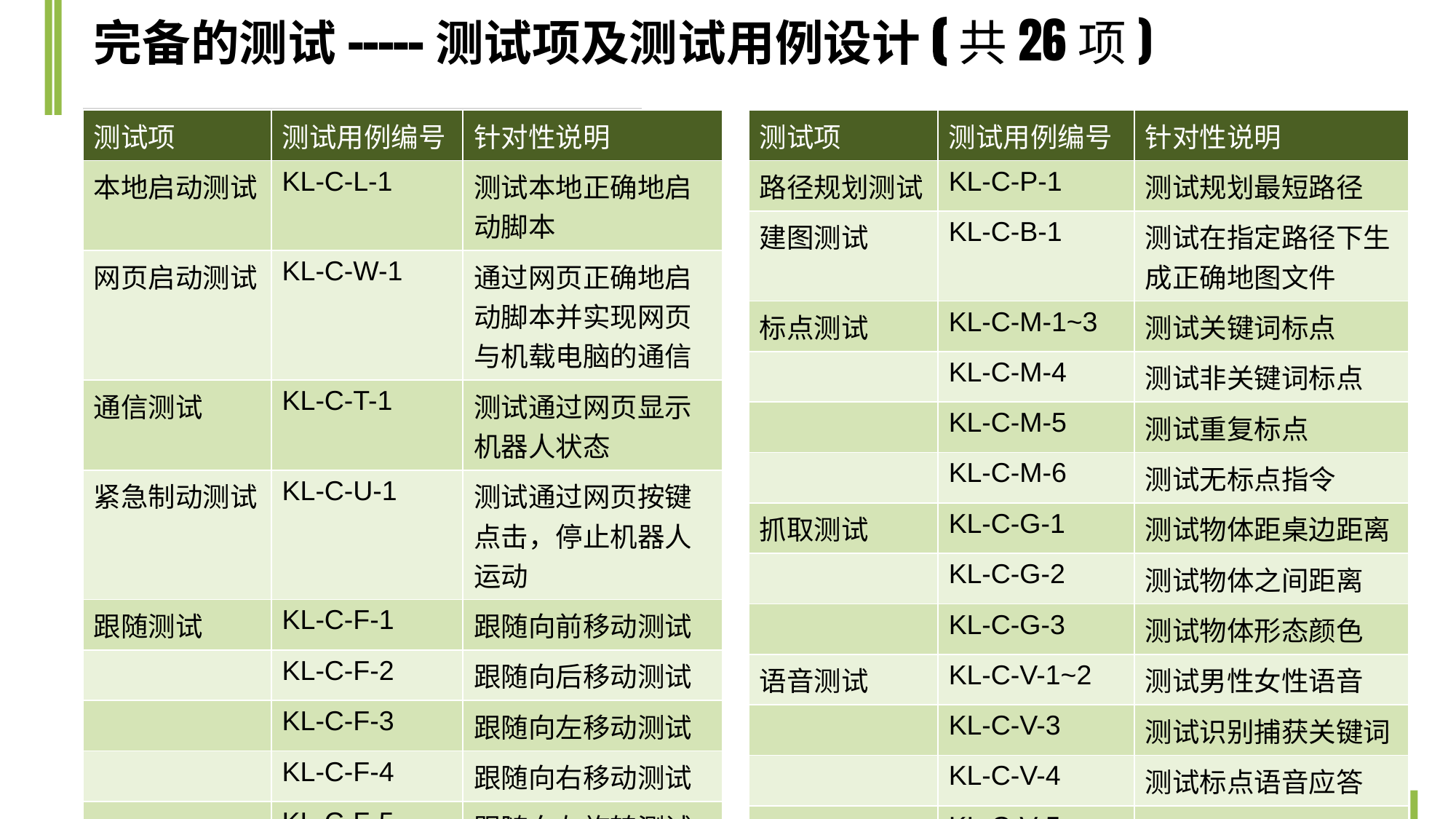

完备的测试-----测试项及测试用例设计(共26项)
| 测试项 | 测试用例编号 | 针对性说明 |
| --- | --- | --- |
| 本地启动测试 | KL-C-L-1 | 测试本地正确地启动脚本 |
| 网页启动测试 | KL-C-W-1 | 通过网页正确地启动脚本并实现网页与机载电脑的通信 |
| 通信测试 | KL-C-T-1 | 测试通过网页显示机器人状态 |
| 紧急制动测试 | KL-C-U-1 | 测试通过网页按键点击，停止机器人运动 |
| 跟随测试 | KL-C-F-1 | 跟随向前移动测试 |
|  | KL-C-F-2 | 跟随向后移动测试 |
|  | KL-C-F-3 | 跟随向左移动测试 |
|  | KL-C-F-4 | 跟随向右移动测试 |
|  | KL-C-F-5 | 跟随向左旋转测试 |
|  | KL-C-F-6 | 跟随向右旋转测试 |
| 测试项 | 测试用例编号 | 针对性说明 |
| --- | --- | --- |
| 路径规划测试 | KL-C-P-1 | 测试规划最短路径 |
| 建图测试 | KL-C-B-1 | 测试在指定路径下生成正确地图文件 |
| 标点测试 | KL-C-M-1~3 | 测试关键词标点 |
|  | KL-C-M-4 | 测试非关键词标点 |
|  | KL-C-M-5 | 测试重复标点 |
|  | KL-C-M-6 | 测试无标点指令 |
| 抓取测试 | KL-C-G-1 | 测试物体距桌边距离 |
|  | KL-C-G-2 | 测试物体之间距离 |
|  | KL-C-G-3 | 测试物体形态颜色 |
| 语音测试 | KL-C-V-1~2 | 测试男性女性语音 |
|  | KL-C-V-3 | 测试识别捕获关键词 |
|  | KL-C-V-4 | 测试标点语音应答 |
|  | KL-C-V-5 | 测试抓取语音应答 |